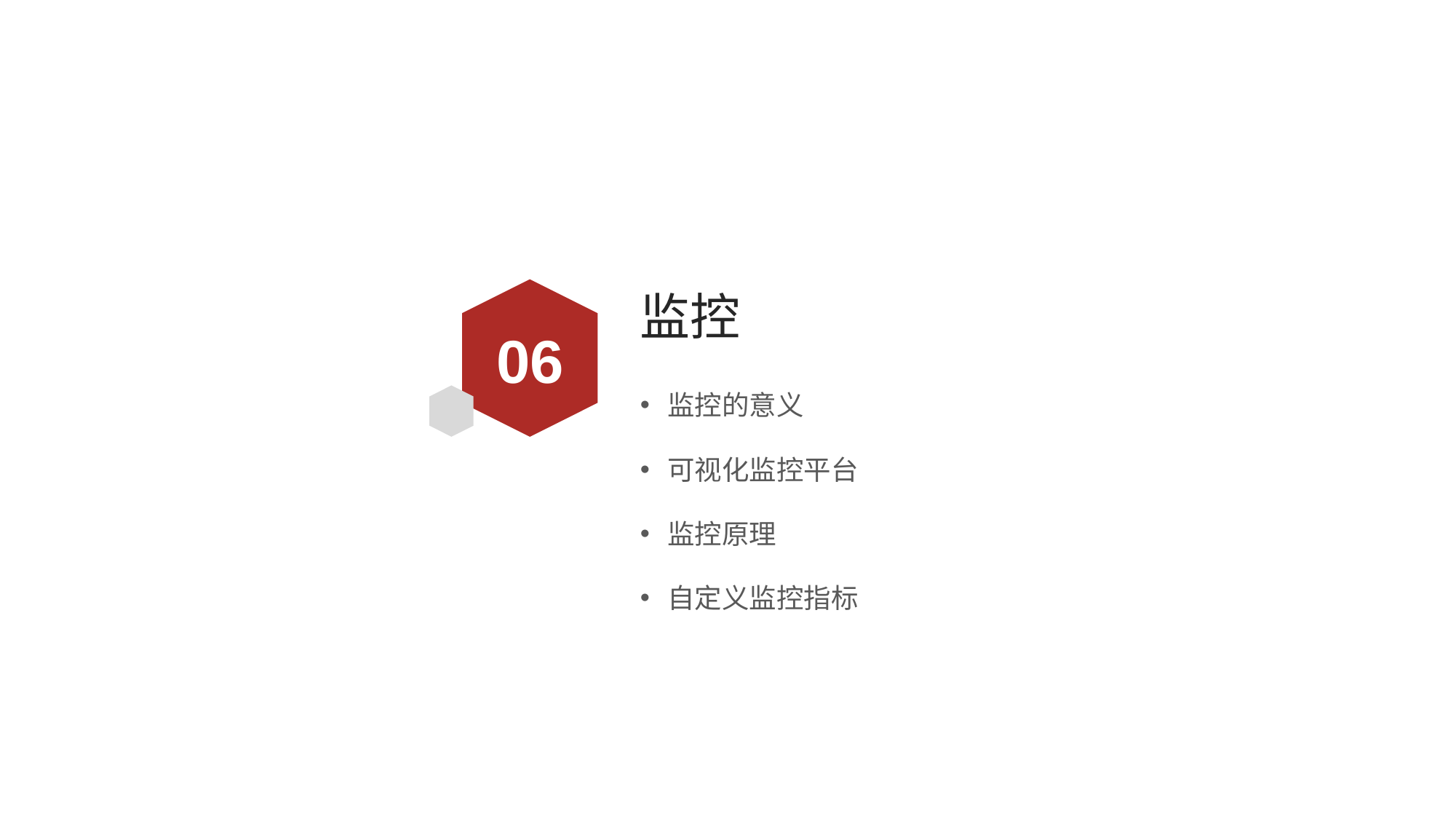

# 监控
06
监控的意义
可视化监控平台
监控原理
自定义监控指标